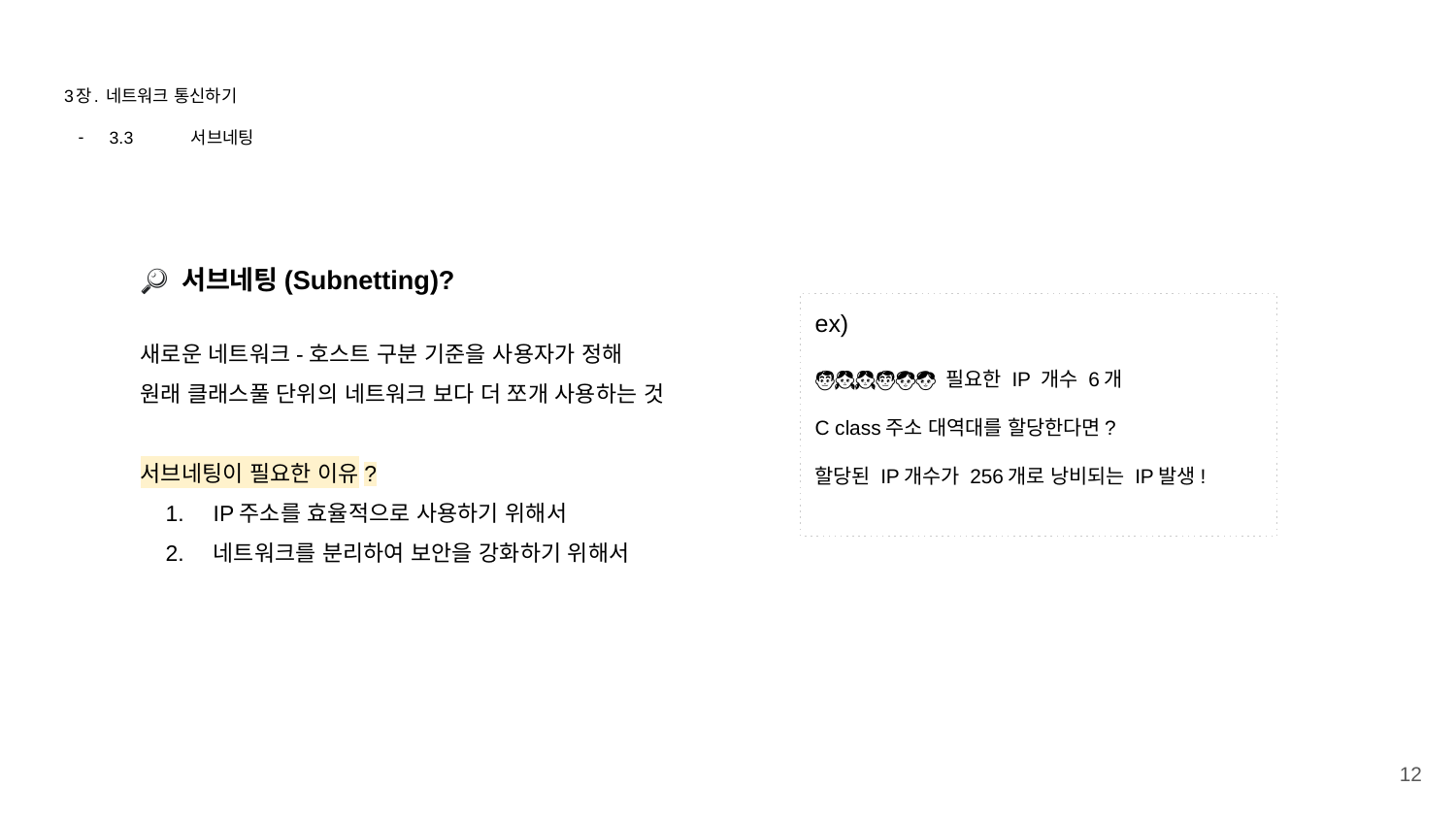

# 3장. 네트워크 통신하기

3.3 	서브네팅
🔎 서브네팅(Subnetting)?

새로운 네트워크-호스트 구분 기준을 사용자가 정해
원래 클래스풀 단위의 네트워크 보다 더 쪼개 사용하는 것

서브네팅이 필요한 이유?
IP주소를 효율적으로 사용하기 위해서
네트워크를 분리하여 보안을 강화하기 위해서
ex)

👨‍👧‍👧👨‍👦‍👦 필요한 IP 개수 6개

C class주소 대역대를 할당한다면?

할당된 IP개수가 256개로 낭비되는 IP발생!

12